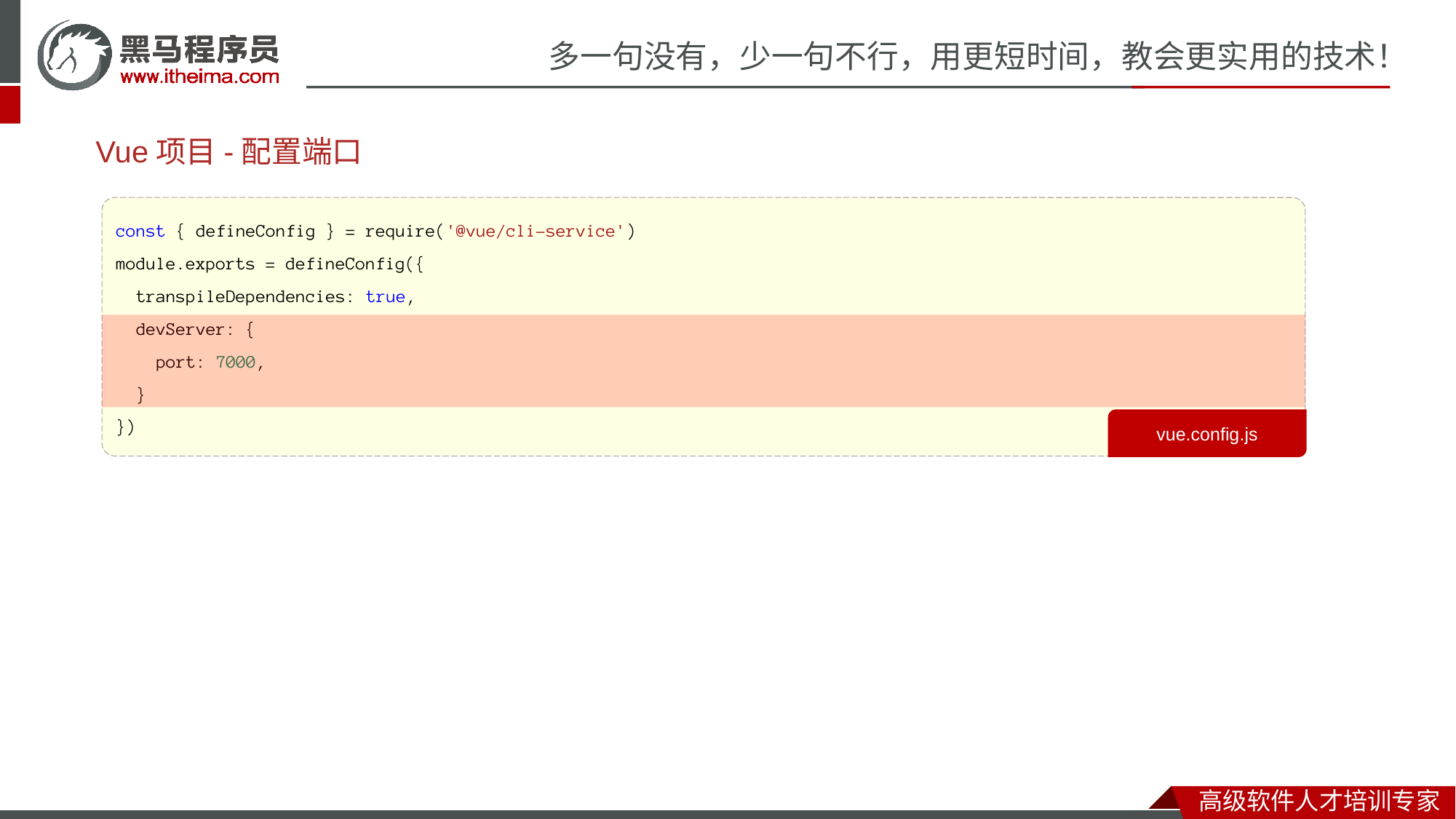

# Vue项目-配置端口
const { defineConfig } = require('@vue/cli-service')
module.exports = defineConfig({
  transpileDependencies: true,
  devServer: {
    port: 7000,
  }
})
vue.config.js